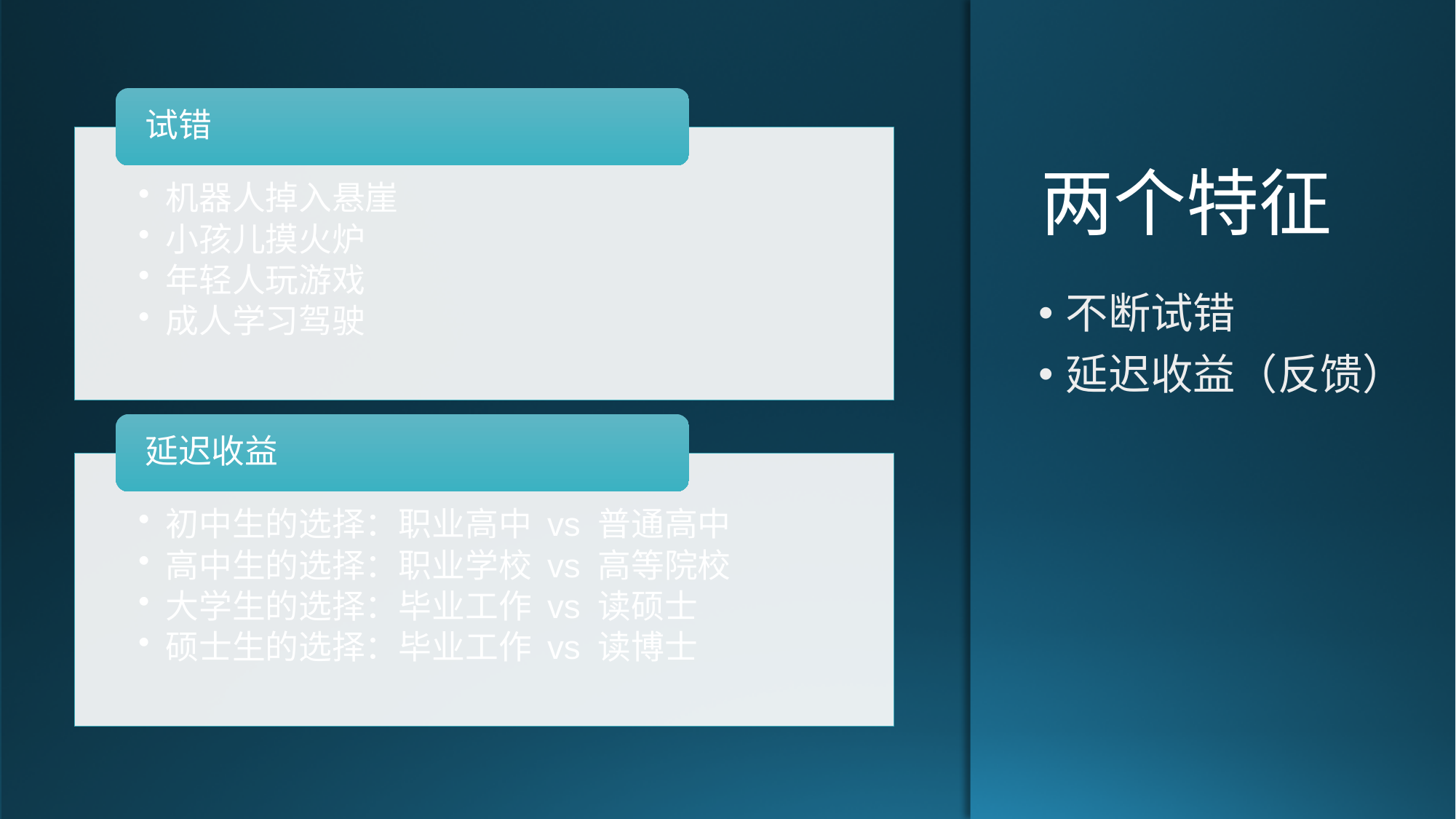

机器人掉入悬崖
小孩儿摸火炉
年轻人玩游戏
成人学习驾驶
试错
初中生的选择：职业高中 vs 普通高中
高中生的选择：职业学校 vs 高等院校
大学生的选择：毕业工作 vs 读硕士
硕士生的选择：毕业工作 vs 读博士
延迟收益
# 两个特征
不断试错
延迟收益（反馈）